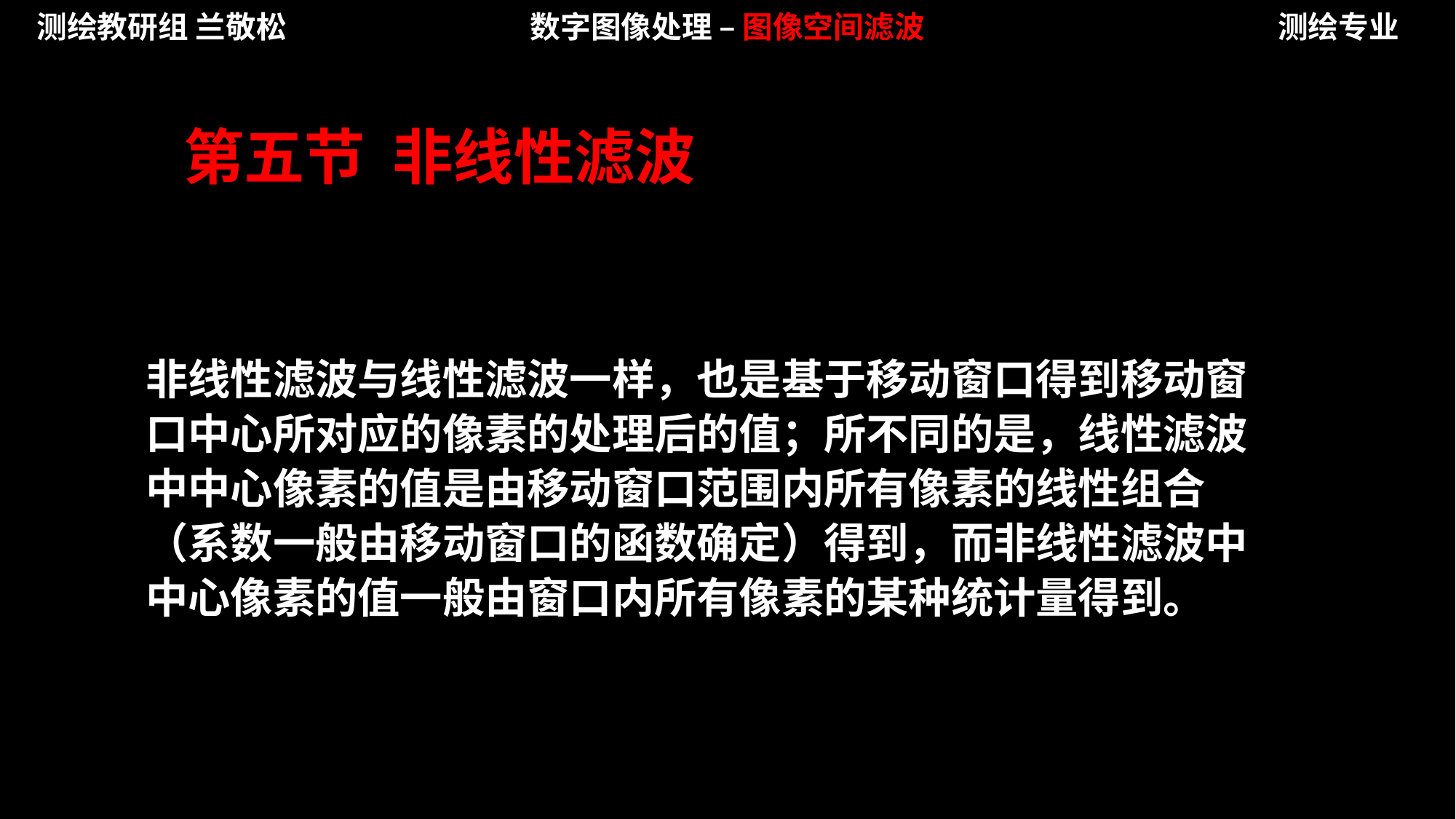

测绘教研组 兰敬松
数字图像处理 – 图像空间滤波
测绘专业
第五节  非线性滤波
非线性滤波与线性滤波一样，也是基于移动窗口得到移动窗口中心所对应的像素的处理后的值；所不同的是，线性滤波中中心像素的值是由移动窗口范围内所有像素的线性组合（系数一般由移动窗口的函数确定）得到，而非线性滤波中中心像素的值一般由窗口内所有像素的某种统计量得到。